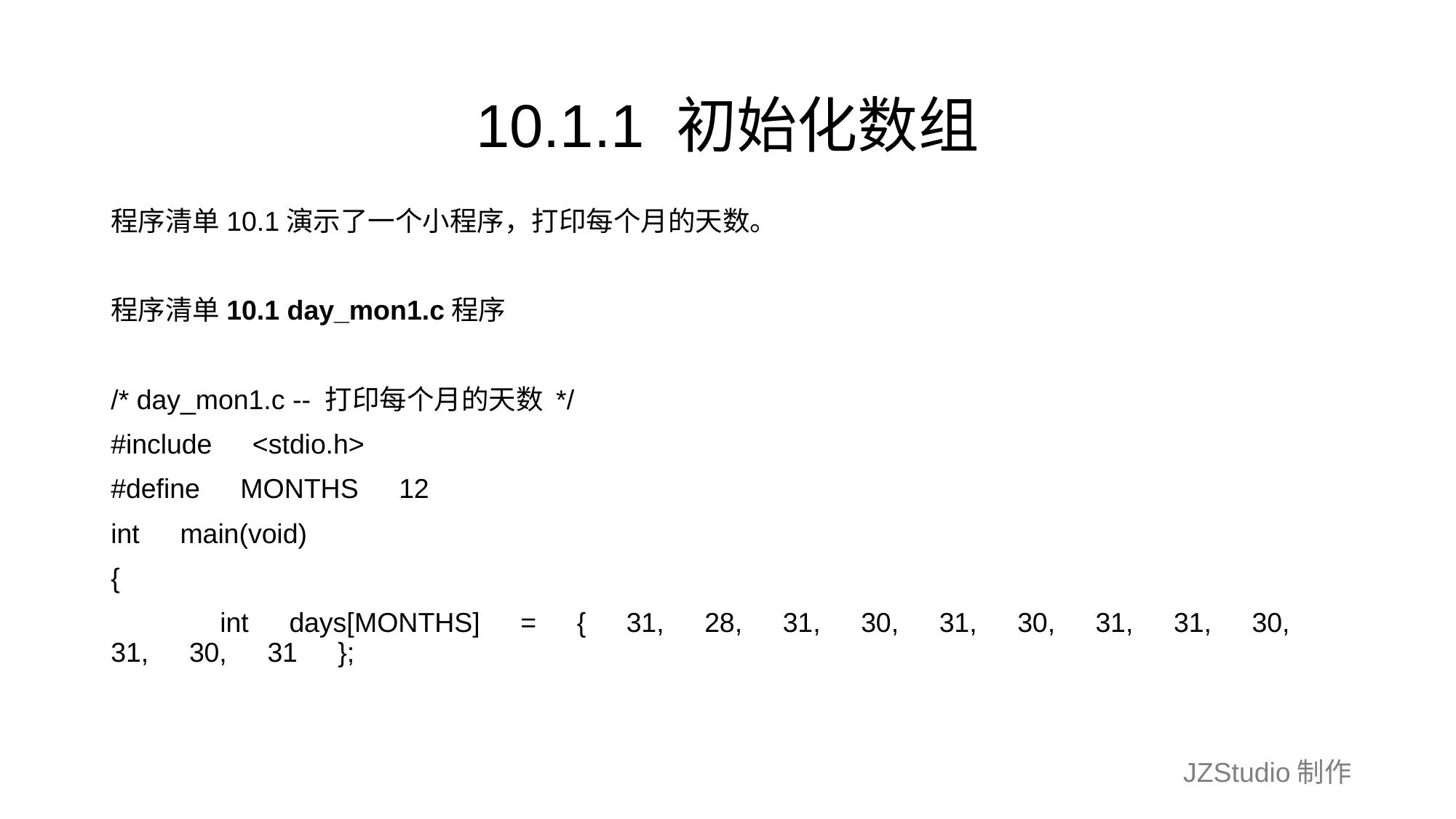

# 10.1.1 初始化数组
程序清单10.1演示了一个小程序，打印每个月的天数。

程序清单10.1 day_mon1.c程序

/* day_mon1.c -- 打印每个月的天数 */
#include　<stdio.h>
#define　MONTHS　12
int　main(void)
{
	int　days[MONTHS]　=　{　31,　28,　31,　30,　31,　30,　31,　31,　30,　31,　30,　31　};